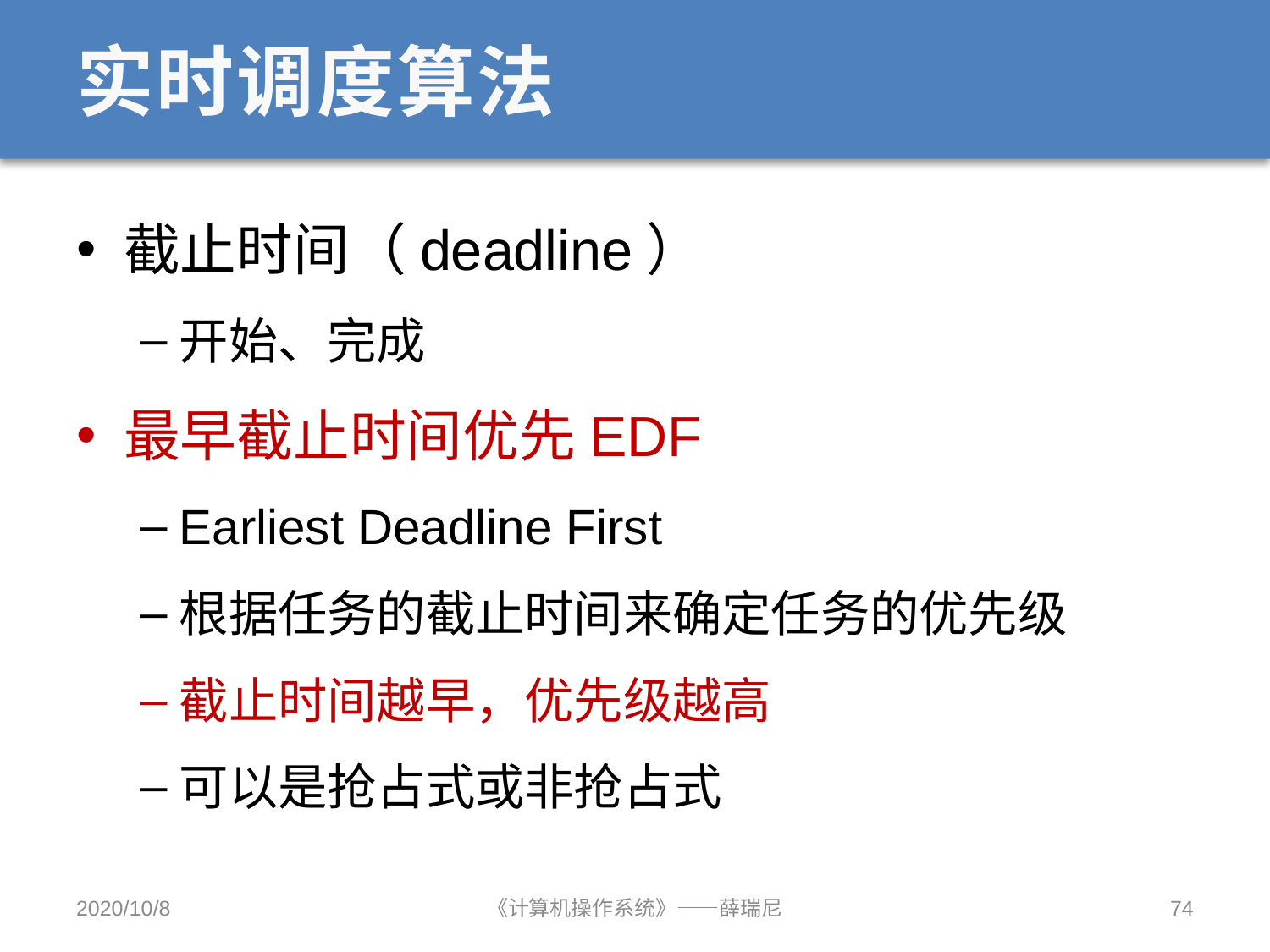

# 实时调度算法
截止时间（deadline）
开始、完成
最早截止时间优先EDF
Earliest Deadline First
根据任务的截止时间来确定任务的优先级
截止时间越早，优先级越高
可以是抢占式或非抢占式

2020/10/8
《计算机操作系统》——薛瑞尼
74